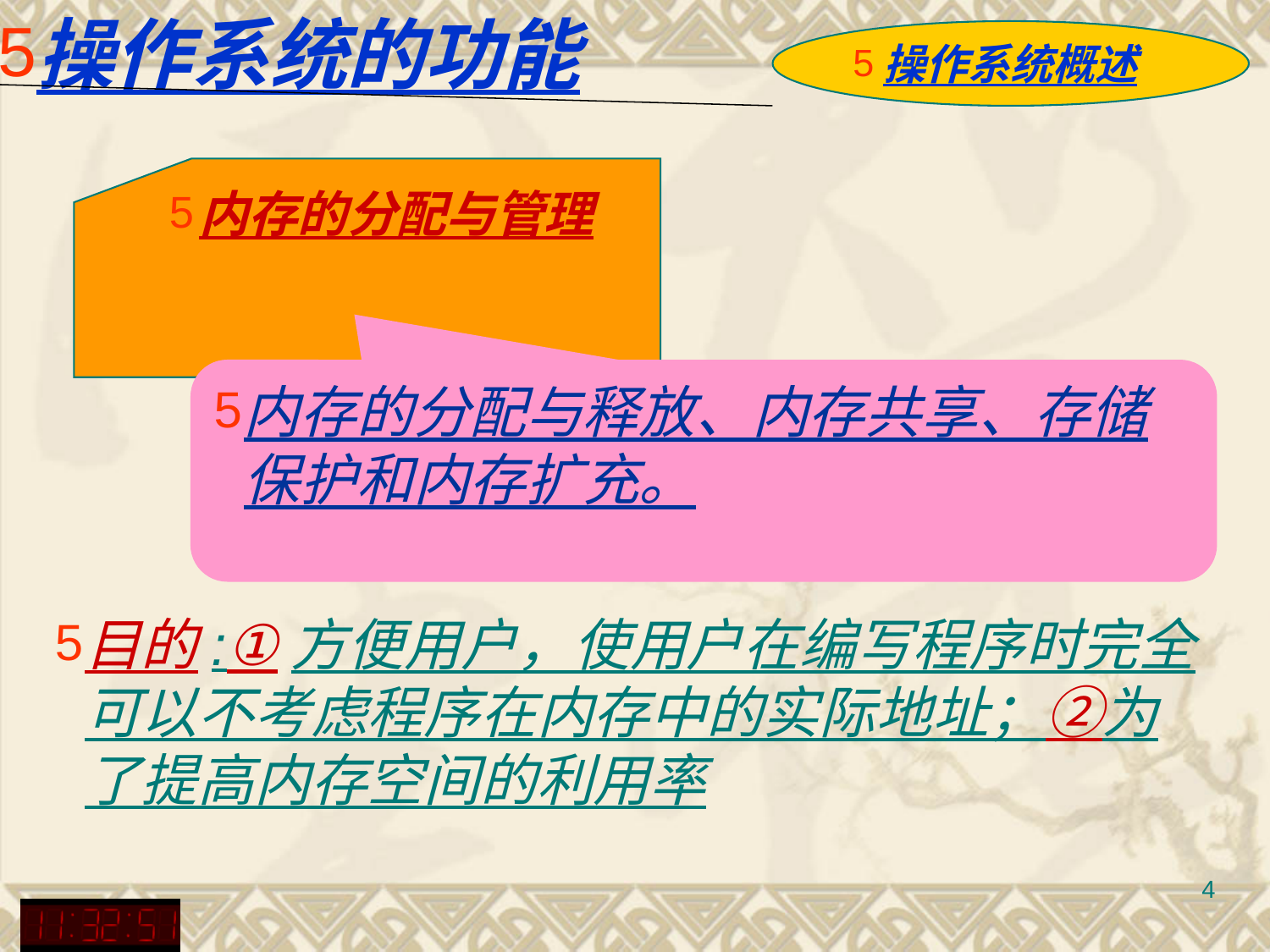

操作系统的功能

操作系统概述

内存的分配与管理
内存的分配与释放、内存共享、存储保护和内存扩充。
目的:①方便用户，使用户在编写程序时完全可以不考虑程序在内存中的实际地址；②为了提高内存空间的利用率
4